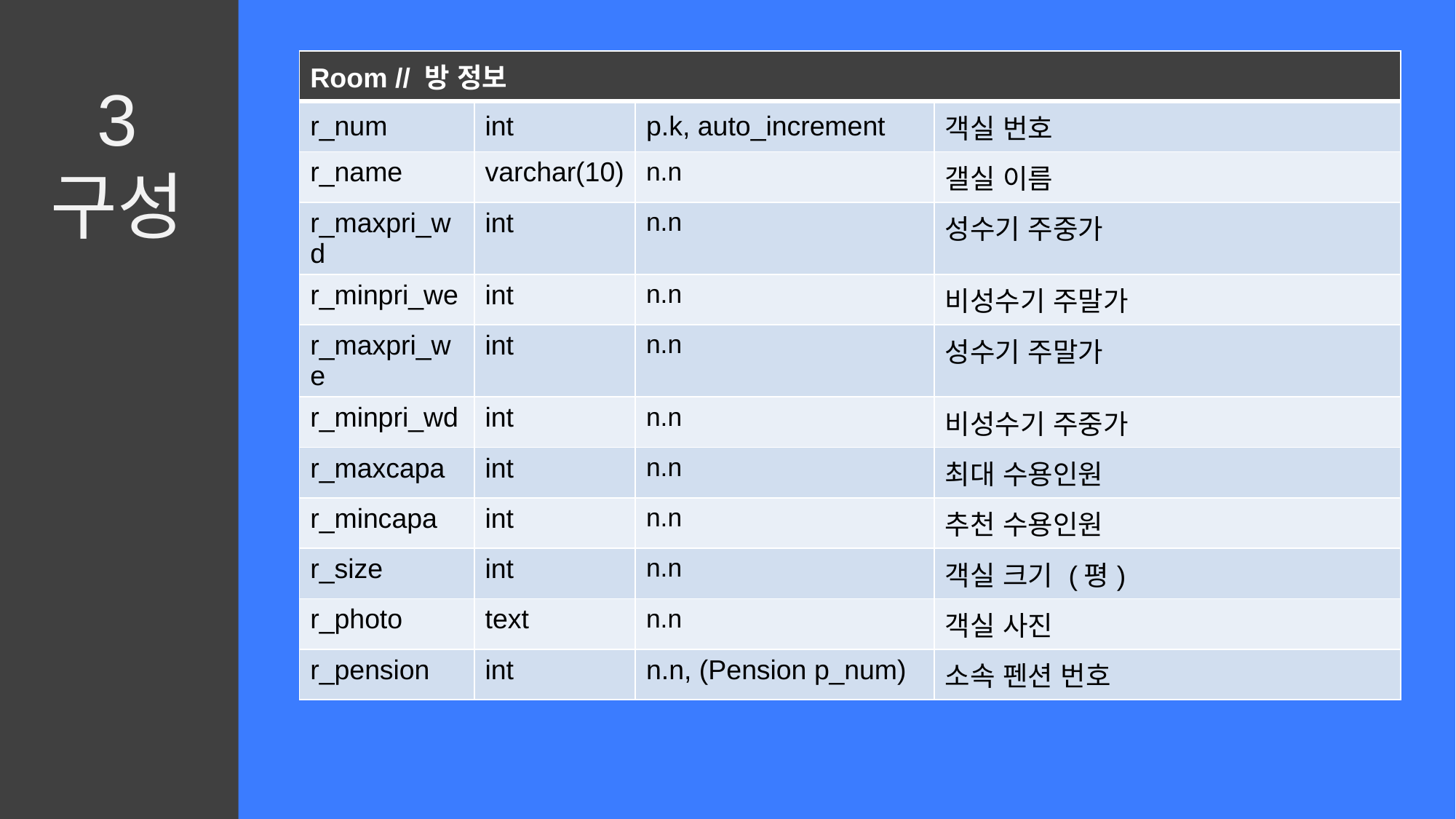

| Room // 방 정보 |  |  |  |
| --- | --- | --- | --- |
| r\_num | int | p.k, auto\_increment | 객실 번호 |
| r\_name | varchar(10) | n.n | 갤실 이름 |
| r\_maxpri\_wd | int | n.n | 성수기 주중가 |
| r\_minpri\_we | int | n.n | 비성수기 주말가 |
| r\_maxpri\_we | int | n.n | 성수기 주말가 |
| r\_minpri\_wd | int | n.n | 비성수기 주중가 |
| r\_maxcapa | int | n.n | 최대 수용인원 |
| r\_mincapa | int | n.n | 추천 수용인원 |
| r\_size | int | n.n | 객실 크기 (평) |
| r\_photo | text | n.n | 객실 사진 |
| r\_pension | int | n.n, (Pension p\_num) | 소속 펜션 번호 |
3
구성